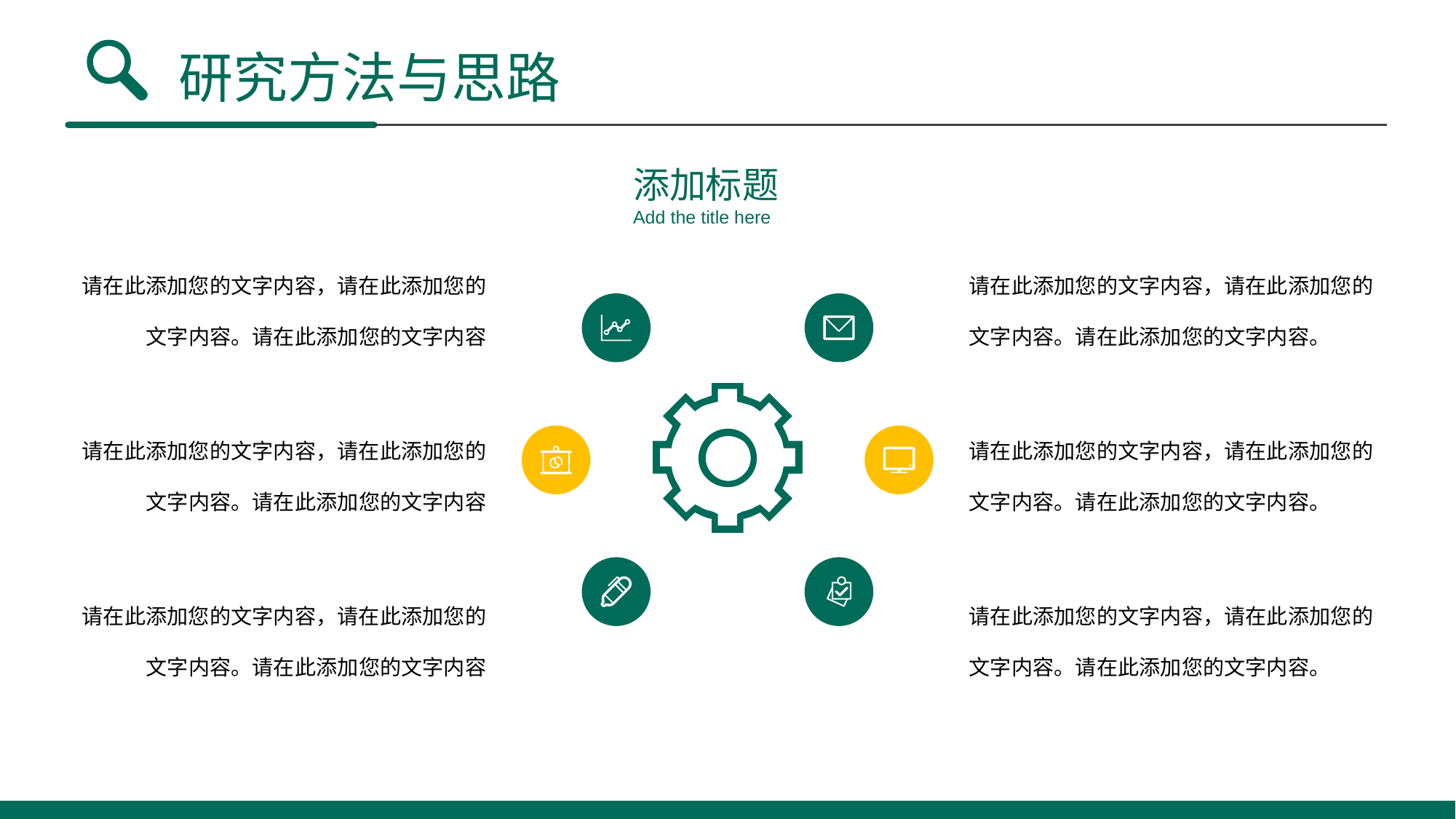

研究方法与思路
添加标题
Add the title here
请在此添加您的文字内容，请在此添加您的文字内容。请在此添加您的文字内容
请在此添加您的文字内容，请在此添加您的文字内容。请在此添加您的文字内容。

请在此添加您的文字内容，请在此添加您的文字内容。请在此添加您的文字内容
请在此添加您的文字内容，请在此添加您的文字内容。请在此添加您的文字内容。

请在此添加您的文字内容，请在此添加您的文字内容。请在此添加您的文字内容
请在此添加您的文字内容，请在此添加您的文字内容。请在此添加您的文字内容。